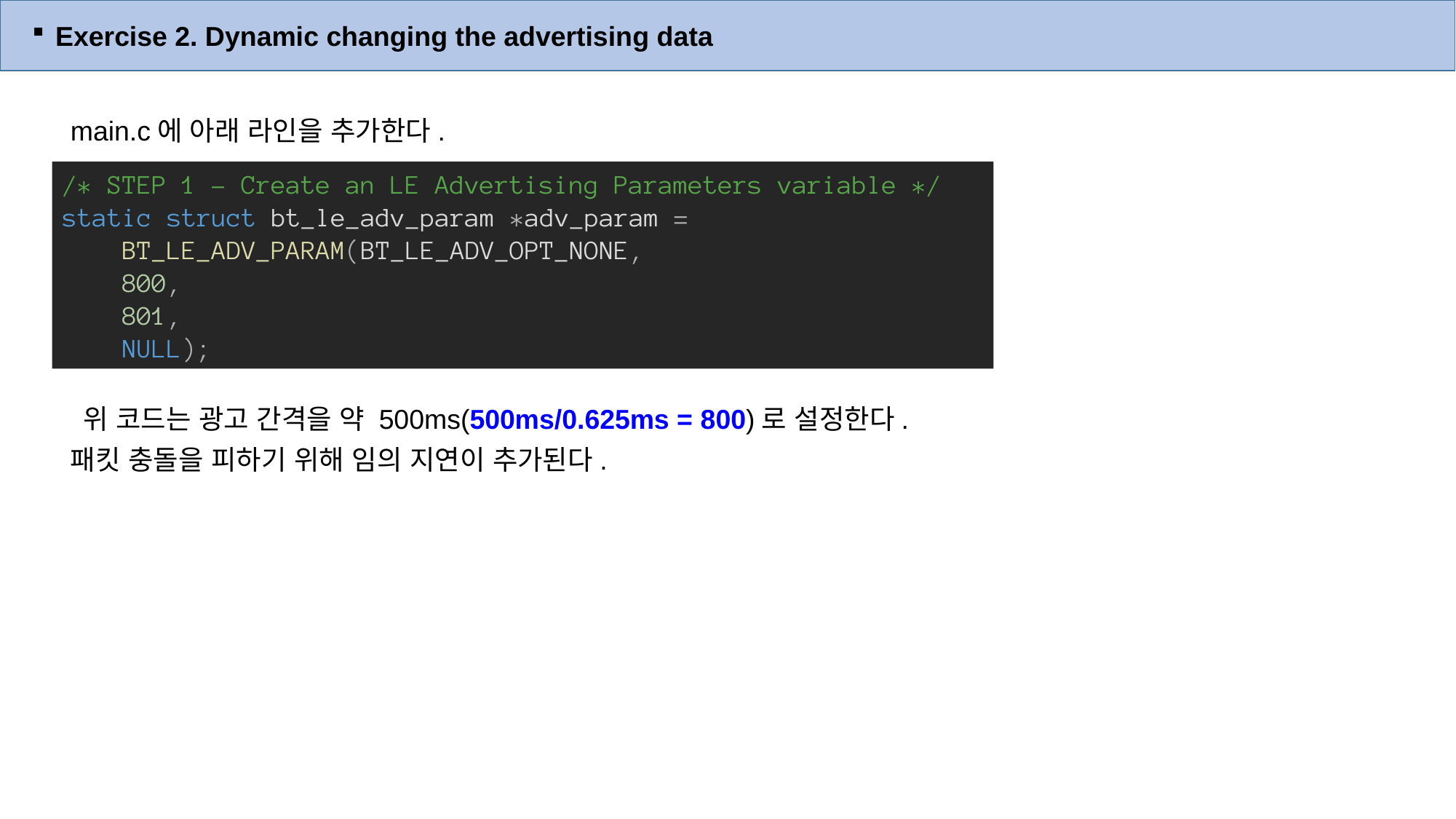

Exercise 2. Dynamic changing the advertising data
main.c에 아래 라인을 추가한다.
/* STEP 1 - Create an LE Advertising Parameters variable */
static struct bt_le_adv_param *adv_param =
    BT_LE_ADV_PARAM(BT_LE_ADV_OPT_NONE,
    800,
    801,
    NULL);
 위 코드는 광고 간격을 약 500ms(500ms/0.625ms = 800)로 설정한다.
패킷 충돌을 피하기 위해 임의 지연이 추가된다.